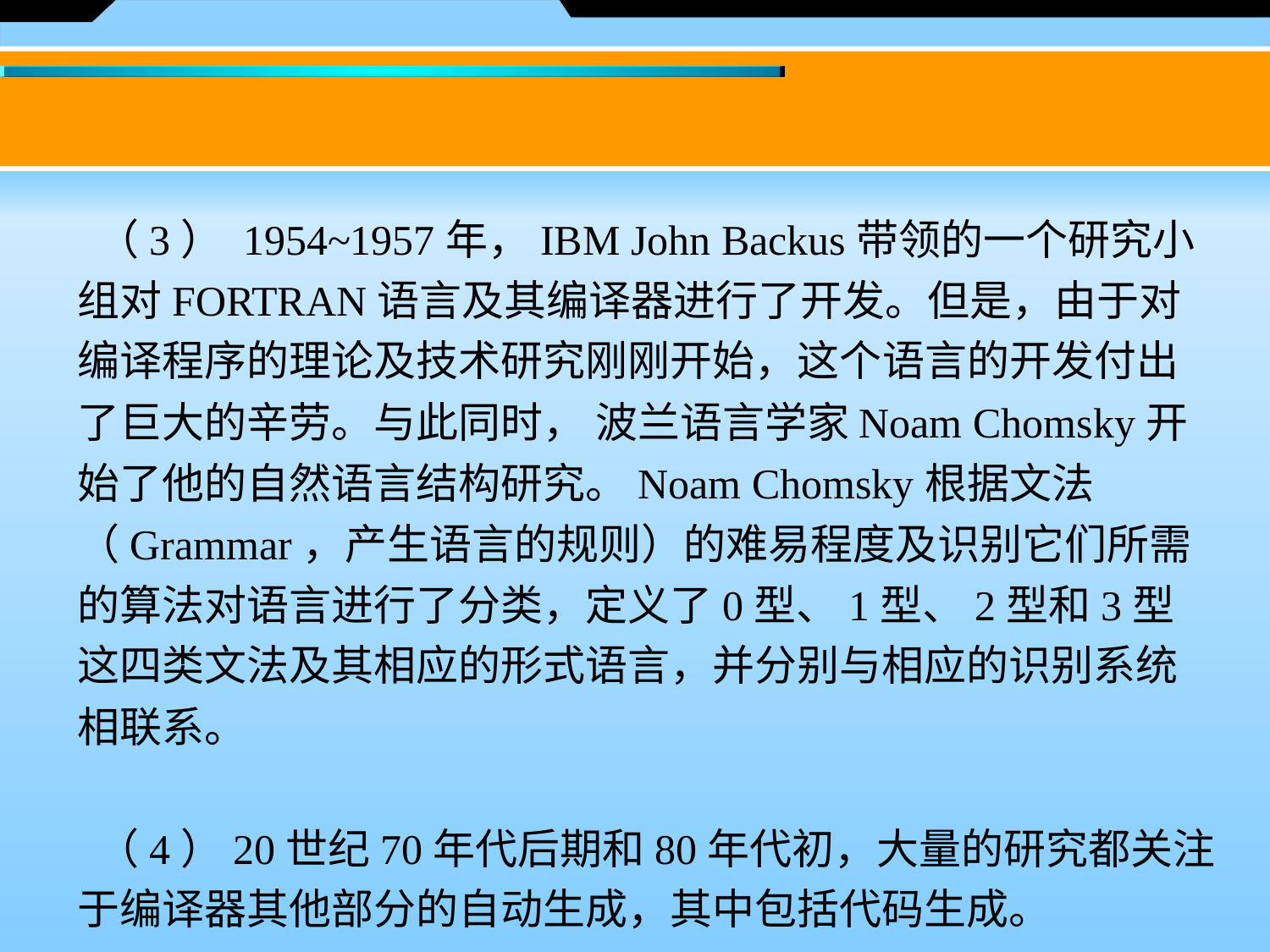

（3） 1954~1957年，IBM John Backus带领的一个研究小组对FORTRAN语言及其编译器进行了开发。但是，由于对编译程序的理论及技术研究刚刚开始，这个语言的开发付出了巨大的辛劳。与此同时， 波兰语言学家Noam Chomsky开始了他的自然语言结构研究。Noam Chomsky根据文法（Grammar，产生语言的规则）的难易程度及识别它们所需的算法对语言进行了分类，定义了0型、1型、2型和3型这四类文法及其相应的形式语言，并分别与相应的识别系统相联系。

 （4）20世纪70年代后期和80年代初，大量的研究都关注于编译器其他部分的自动生成，其中包括代码生成。